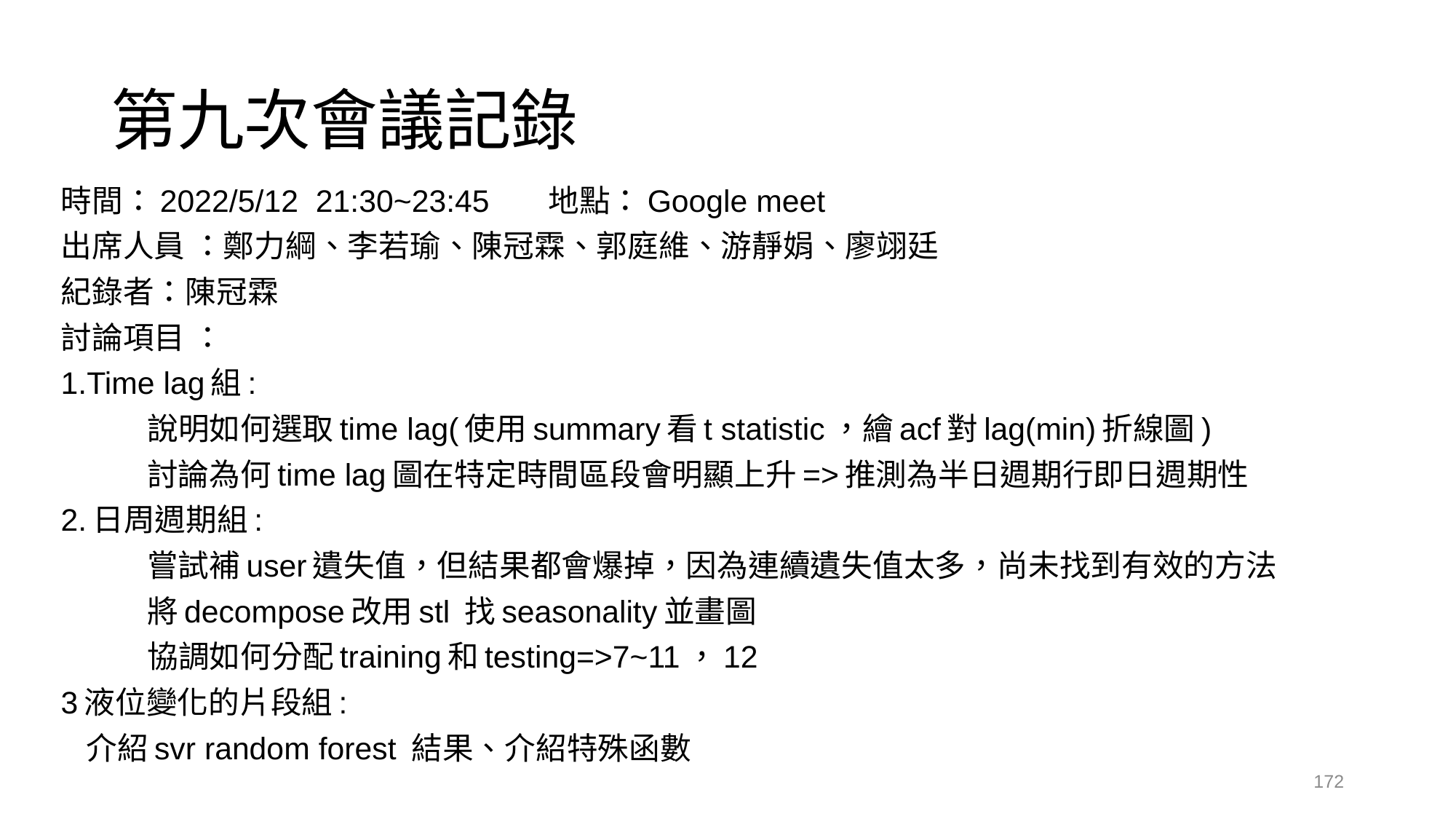

# 第九次會議記錄
時間：2022/5/12  21:30~23:45      地點：Google meet
出席人員 ：鄭力綱、李若瑜、陳冠霖、郭庭維、游靜娟、廖翊廷
紀錄者：陳冠霖
討論項目 ：
1.Time lag組:
	說明如何選取time lag(使用summary看t statistic，繪acf對lag(min)折線圖)
	討論為何time lag圖在特定時間區段會明顯上升=>推測為半日週期行即日週期性
2.日周週期組:
	嘗試補user遺失值，但結果都會爆掉，因為連續遺失值太多，尚未找到有效的方法
	將decompose改用stl 找seasonality並畫圖
	協調如何分配training和testing=>7~11，12
3液位變化的片段組:
	介紹svr random forest 結果、介紹特殊函數

172